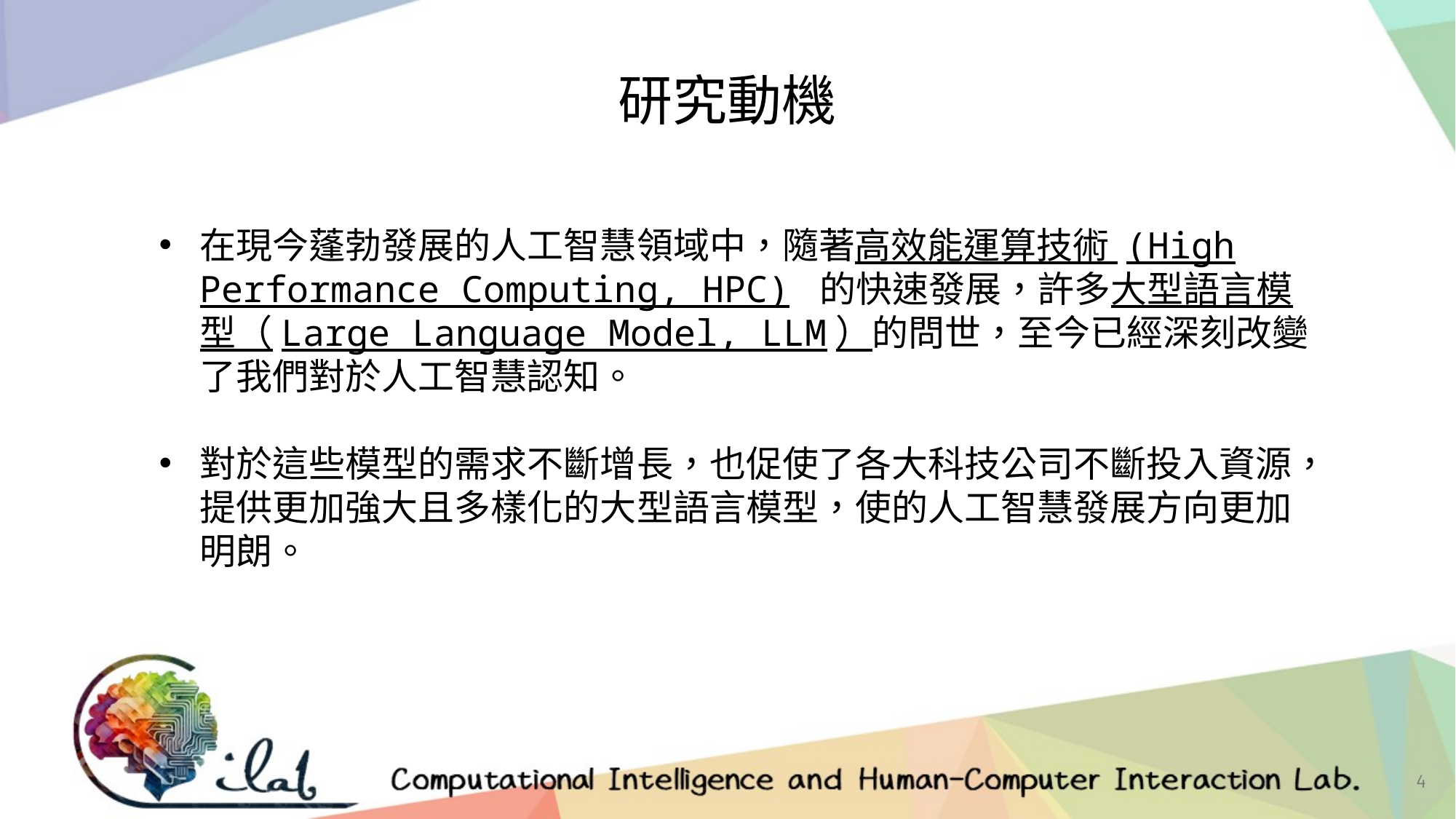

研究動機
在現今蓬勃發展的人工智慧領域中，隨著高效能運算技術 (High Performance Computing, HPC) 的快速發展，許多大型語言模型（Large Language Model, LLM）的問世，至今已經深刻改變了我們對於人工智慧認知。

對於這些模型的需求不斷增長，也促使了各大科技公司不斷投入資源，提供更加強大且多樣化的大型語言模型，使的人工智慧發展方向更加明朗。
4